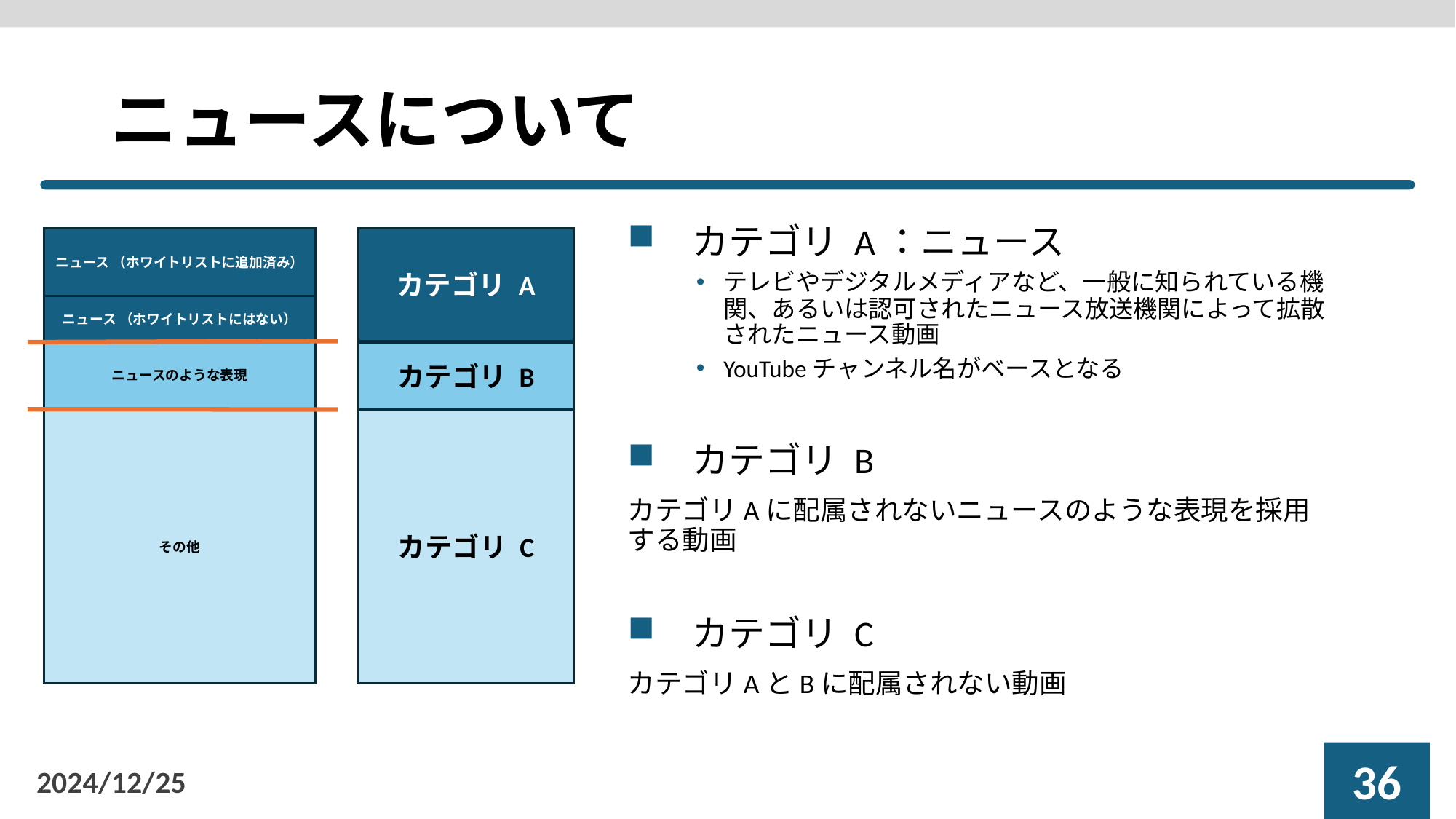

# ニュースについて

カテゴリ A：ニュース
テレビやデジタルメディアなど、一般に知られている機関、あるいは認可されたニュース放送機関によって拡散されたニュース動画
YouTubeチャンネル名がベースとなる

カテゴリ B
カテゴリAに配属されないニュースのような表現を採用
する動画

カテゴリ C
カテゴリAとBに配属されない動画
カテゴリ A
ニュース （ホワイトリストに追加済み）
ニュース （ホワイトリストにはない）
ニュースのような表現
カテゴリ B
カテゴリ C
その他
36
2024/12/25